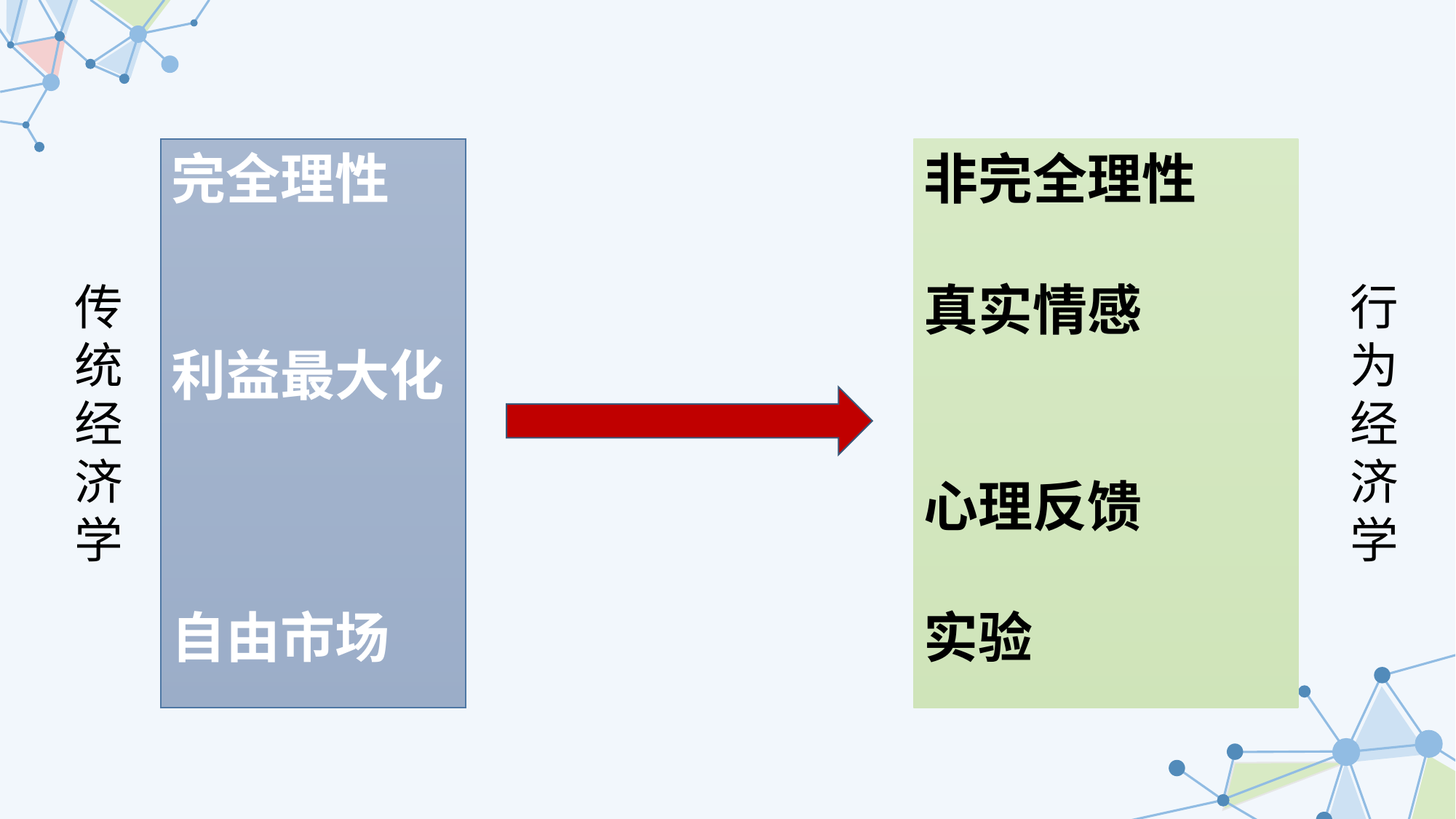

完全理性

利益最大化

自由市场
非完全理性

真实情感

心理反馈

实验
传统经济学
行为经济学